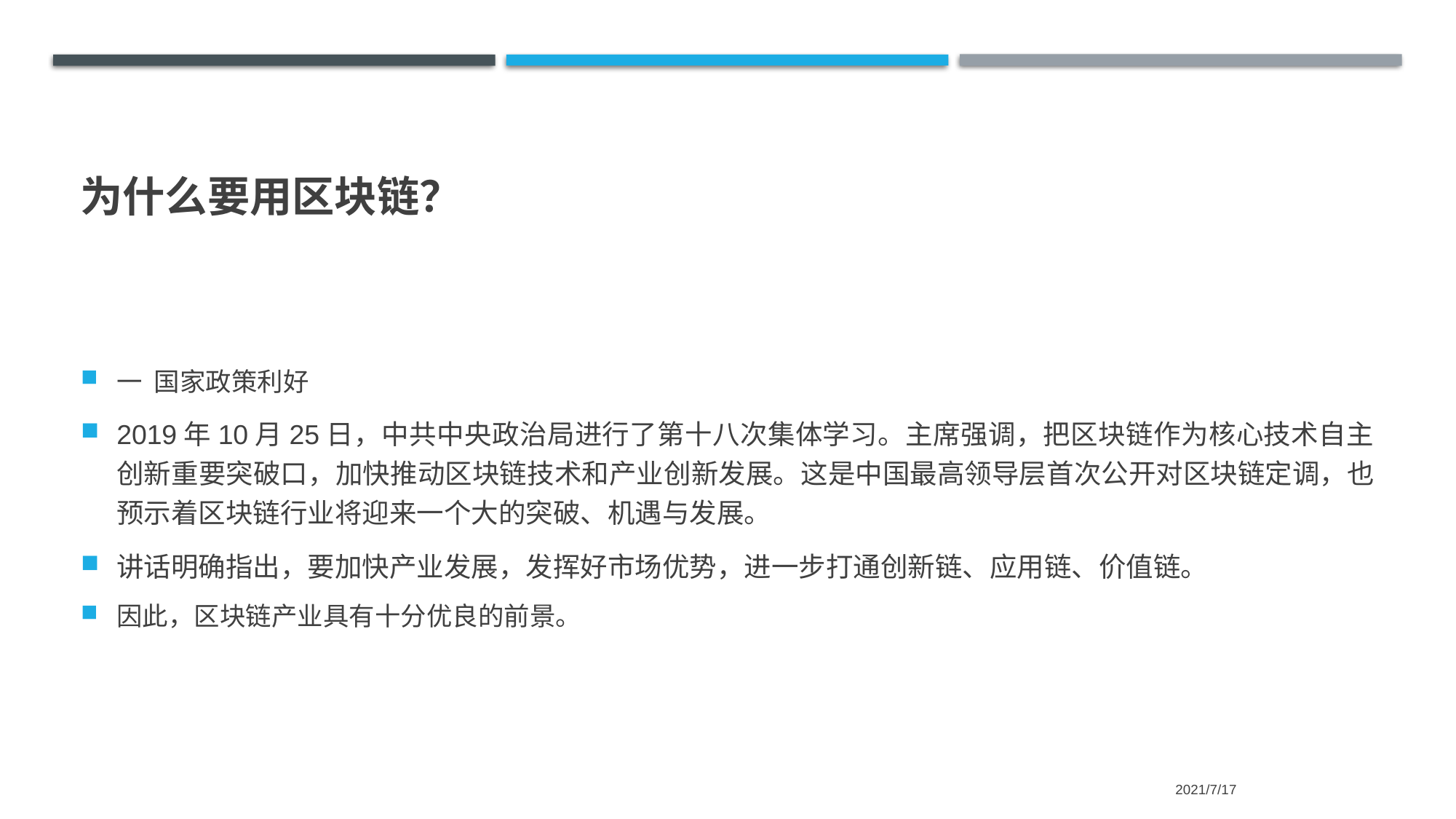

# 为什么要用区块链？
一  国家政策利好
2019年10月25日，中共中央政治局进行了第十八次集体学习。主席强调，把区块链作为核心技术自主创新重要突破口，加快推动区块链技术和产业创新发展。这是中国最高领导层首次公开对区块链定调，也预示着区块链行业将迎来一个大的突破、机遇与发展。
讲话明确指出，要加快产业发展，发挥好市场优势，进一步打通创新链、应用链、价值链。
因此，区块链产业具有十分优良的前景。
2021/7/17